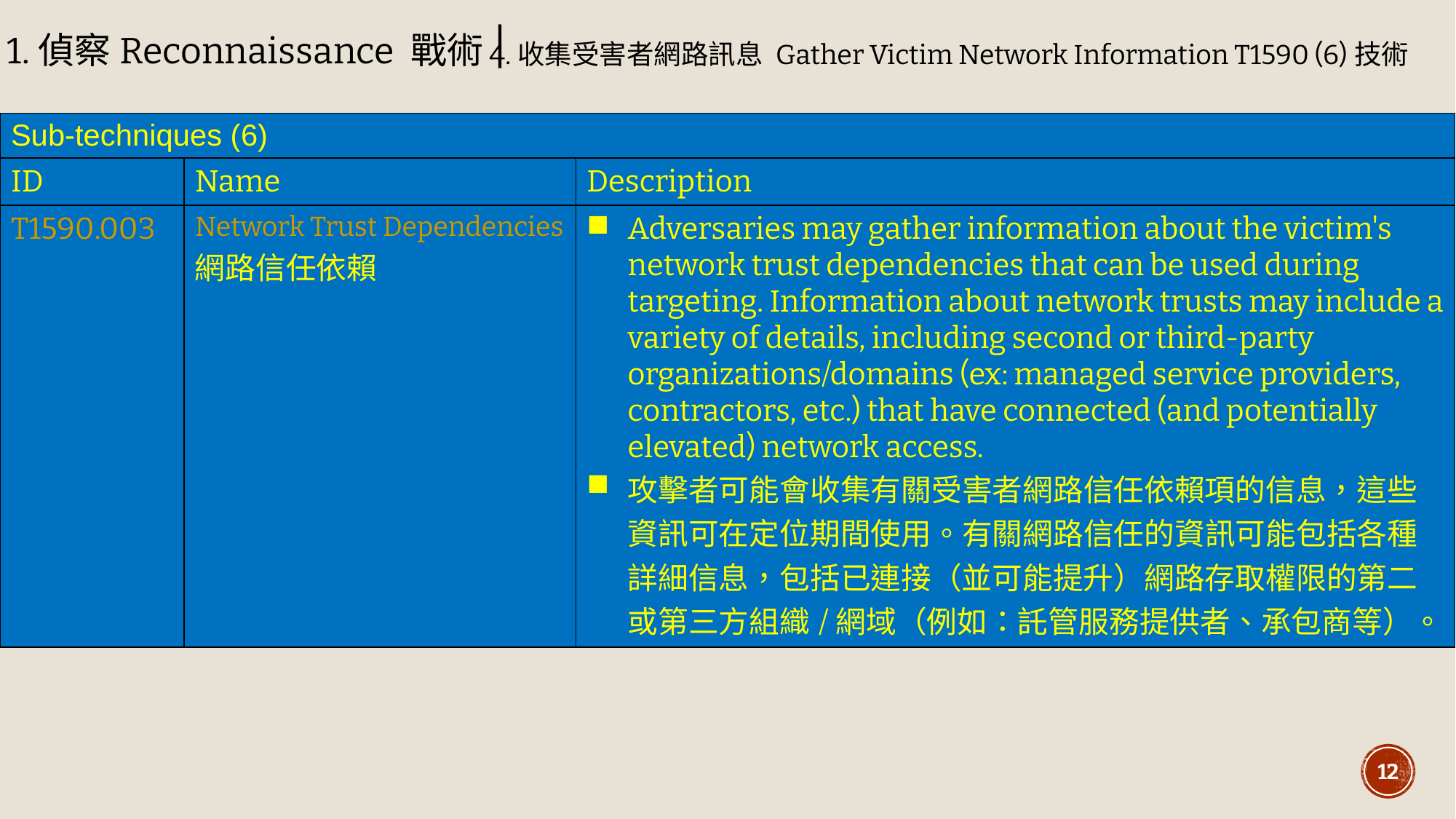

1.偵察Reconnaissance 戰術|
4.收集受害者網路訊息 Gather Victim Network Information T1590 (6)技術
| Sub-techniques (6) |  |  |
| --- | --- | --- |
| ID | Name | Description |
| T1590.003 | Network Trust Dependencies 網路信任依賴 | Adversaries may gather information about the victim's network trust dependencies that can be used during targeting. Information about network trusts may include a variety of details, including second or third-party organizations/domains (ex: managed service providers, contractors, etc.) that have connected (and potentially elevated) network access. 攻擊者可能會收集有關受害者網路信任依賴項的信息，這些資訊可在定位期間使用。有關網路信任的資訊可能包括各種詳細信息，包括已連接（並可能提升）網路存取權限的第二或第三方組織/網域（例如：託管服務提供者、承包商等）。 |
12